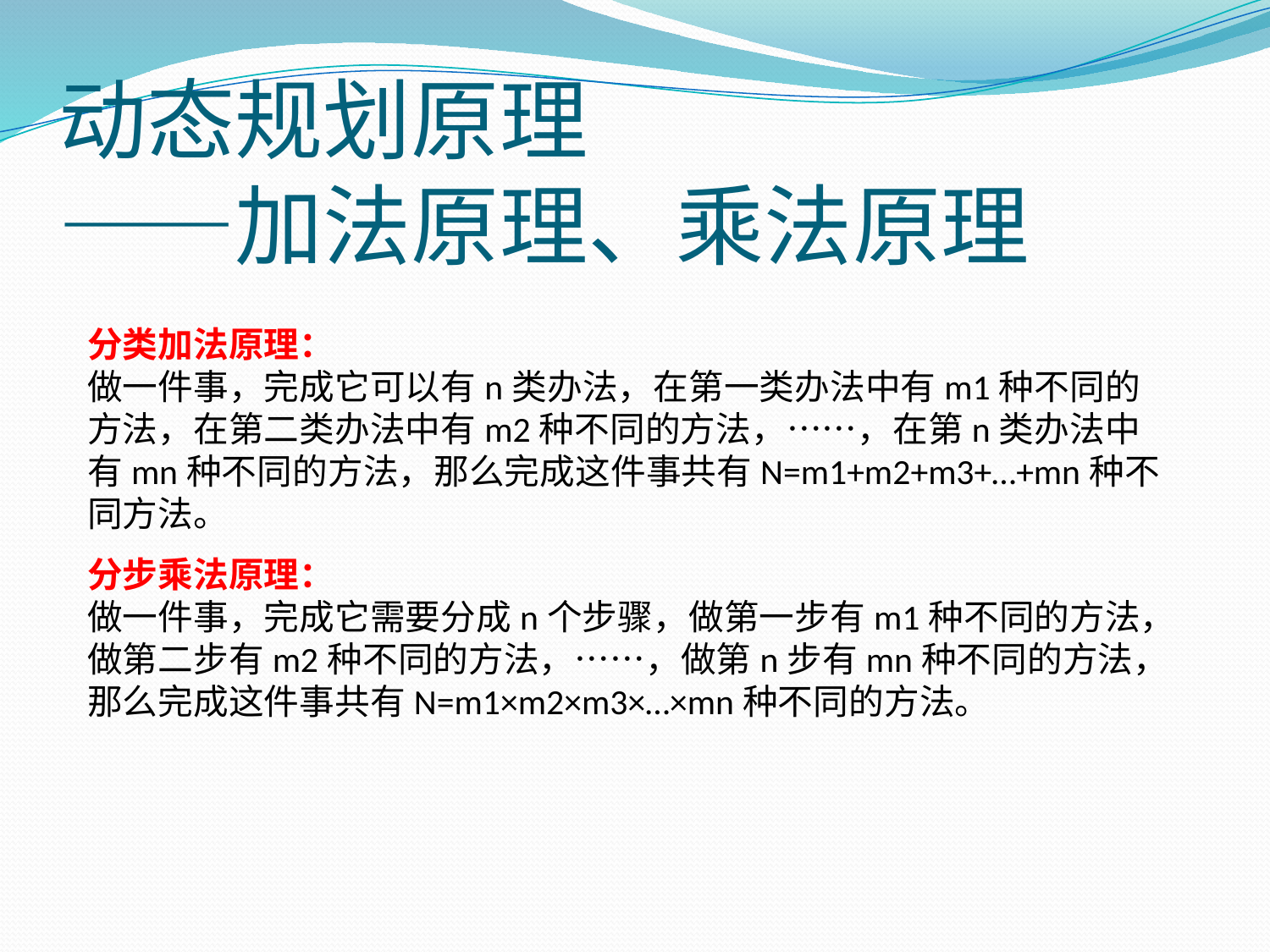

# 动态规划原理 ——加法原理、乘法原理
分类加法原理：
做一件事，完成它可以有n类办法，在第一类办法中有m1种不同的方法，在第二类办法中有m2种不同的方法，……，在第n类办法中有mn种不同的方法，那么完成这件事共有N=m1+m2+m3+…+mn种不同方法。
分步乘法原理：
做一件事，完成它需要分成n个步骤，做第一步有m1种不同的方法，做第二步有m2种不同的方法，……，做第n步有mn种不同的方法，那么完成这件事共有N=m1×m2×m3×…×mn种不同的方法。